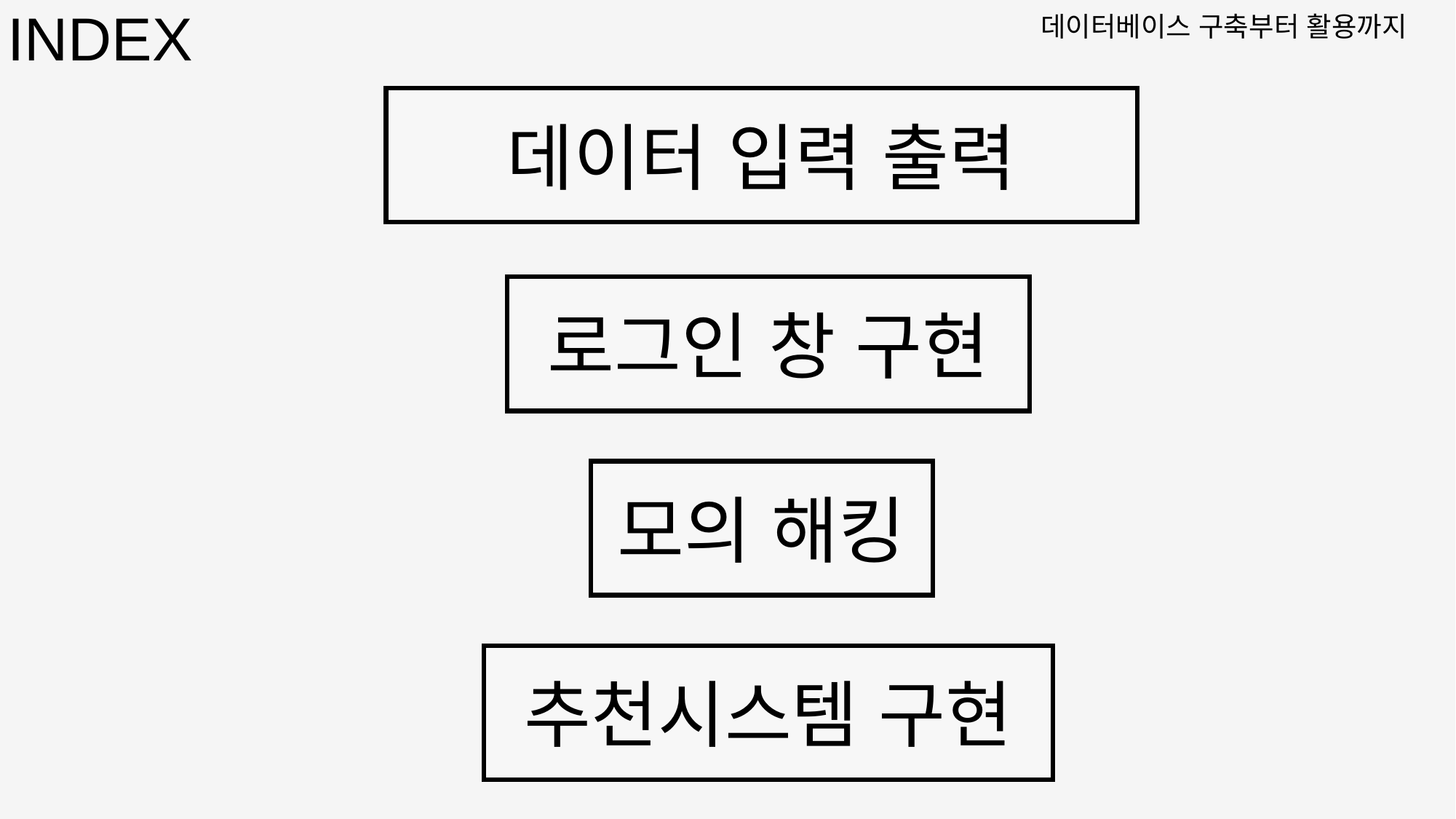

INDEX
데이터베이스 구축부터 활용까지
데이터 입력 출력
로그인 창 구현
모의 해킹
추천시스템 구현